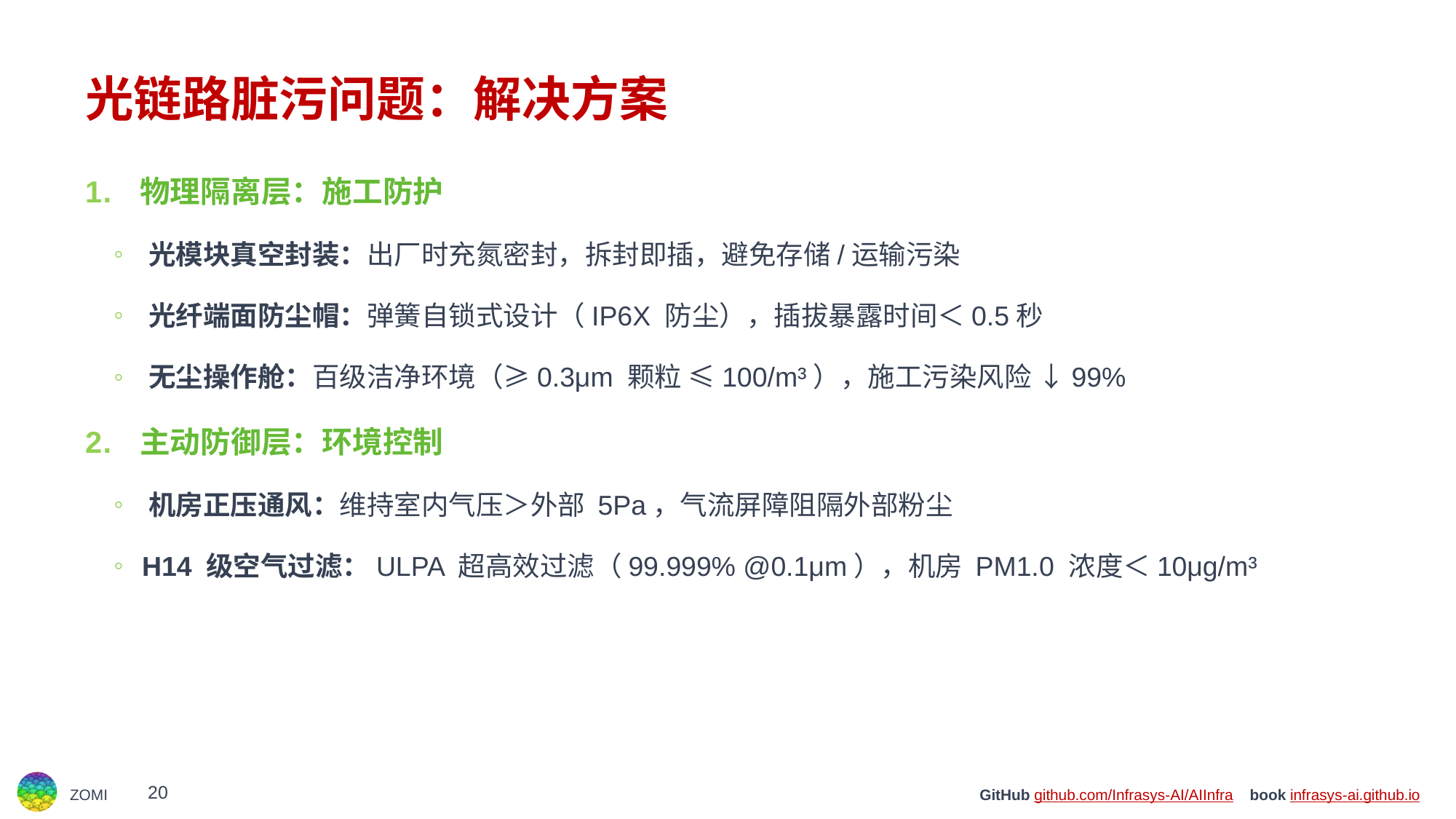

# 光链路脏污问题：解决方案
物理隔离层：施工防护
​​光模块真空封装​​：出厂时充氮密封，拆封即插，​​避免存储/运输污染​​
​​光纤端面防尘帽​​：弹簧自锁式设计（IP6X 防尘），​​插拔暴露时间＜0.5秒​​
​​无尘操作舱​​：百级洁净环境（≥0.3μm 颗粒 ≤100/m³），​​施工污染风险 ↓99%​​
主动防御层：环境控制
​​机房正压通风：维持室内气压＞外部 5Pa，​​气流屏障阻隔外部粉尘​​
​​H14 级空气过滤​​：ULPA 超高效过滤（99.999% @0.1μm），​​机房 PM1.0 浓度＜10μg/m³​